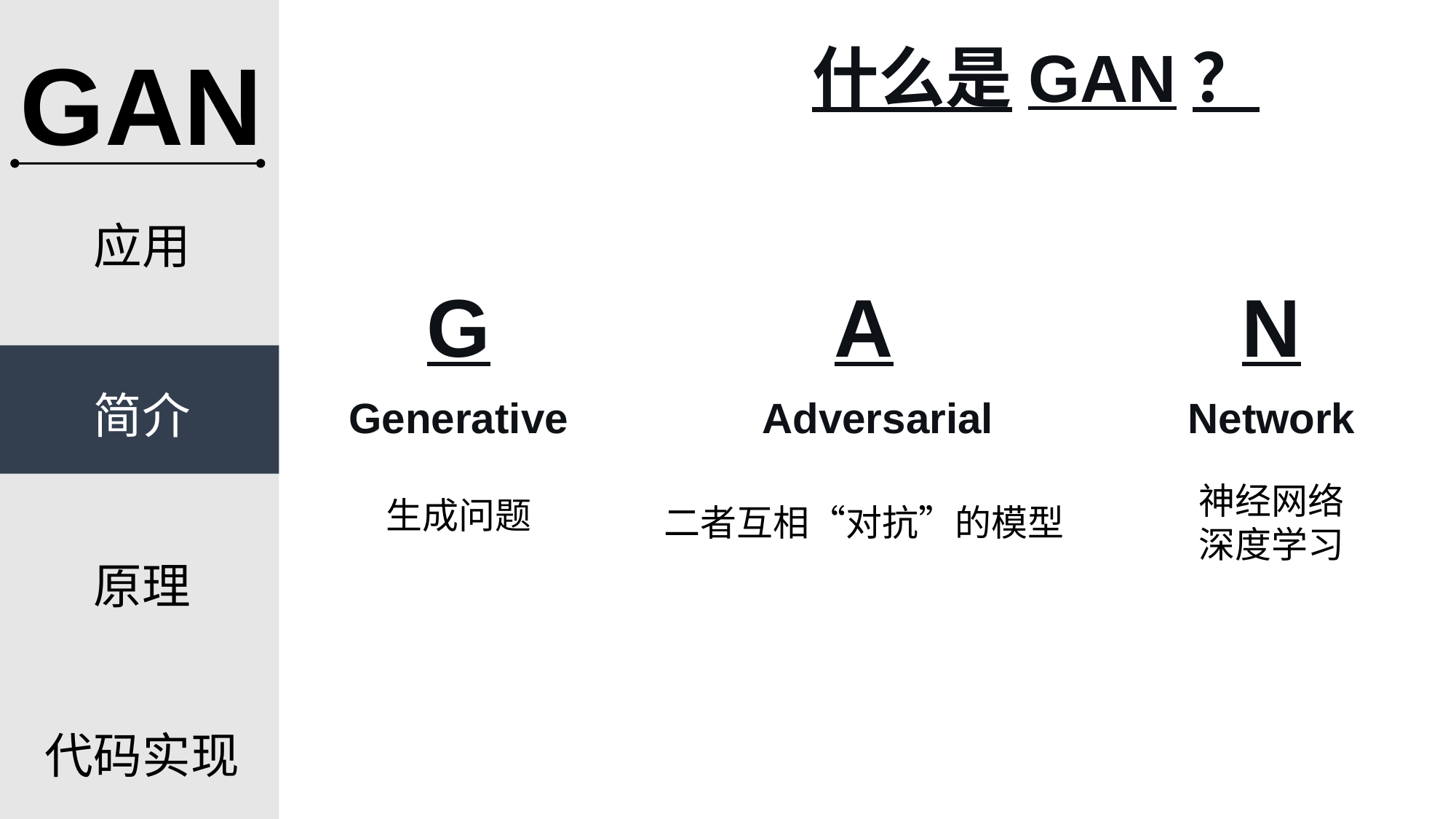

什么是GAN？
GAN
应用
G
A
N

简介
Generative
Adversarial
Network
神经网络
深度学习
生成问题
二者互相“对抗”的模型
原理
代码实现